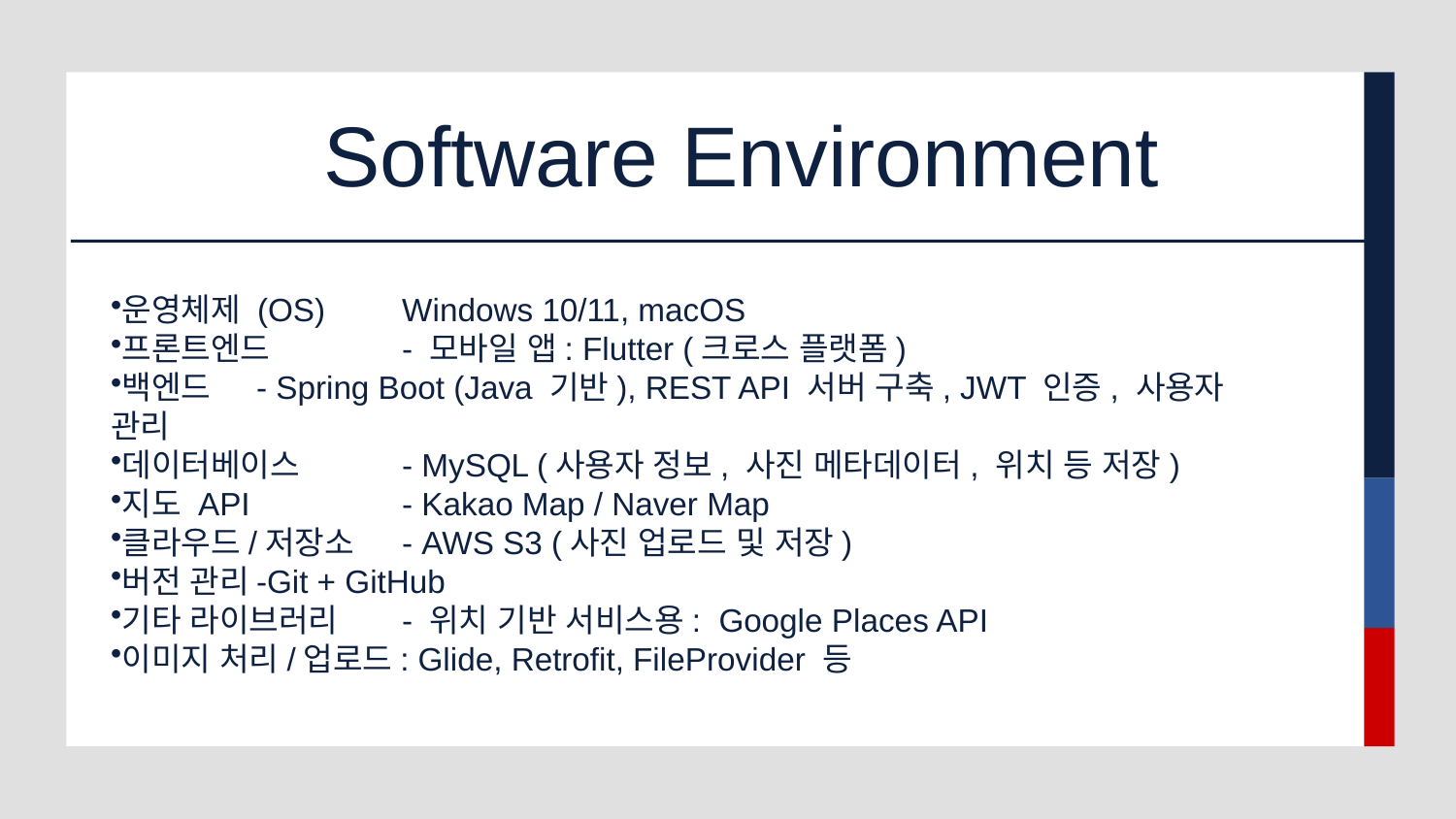

# Software Environment
운영체제 (OS)	Windows 10/11, macOS
프론트엔드	- 모바일 앱: Flutter (크로스 플랫폼)
백엔드	- Spring Boot (Java 기반), REST API 서버 구축, JWT 인증, 사용자 관리
데이터베이스	- MySQL (사용자 정보, 사진 메타데이터, 위치 등 저장)
지도 API		- Kakao Map / Naver Map
클라우드/저장소	- AWS S3 (사진 업로드 및 저장)
버전 관리	-Git + GitHub
기타 라이브러리	- 위치 기반 서비스용:  Google Places API
이미지 처리/업로드: Glide, Retrofit, FileProvider 등